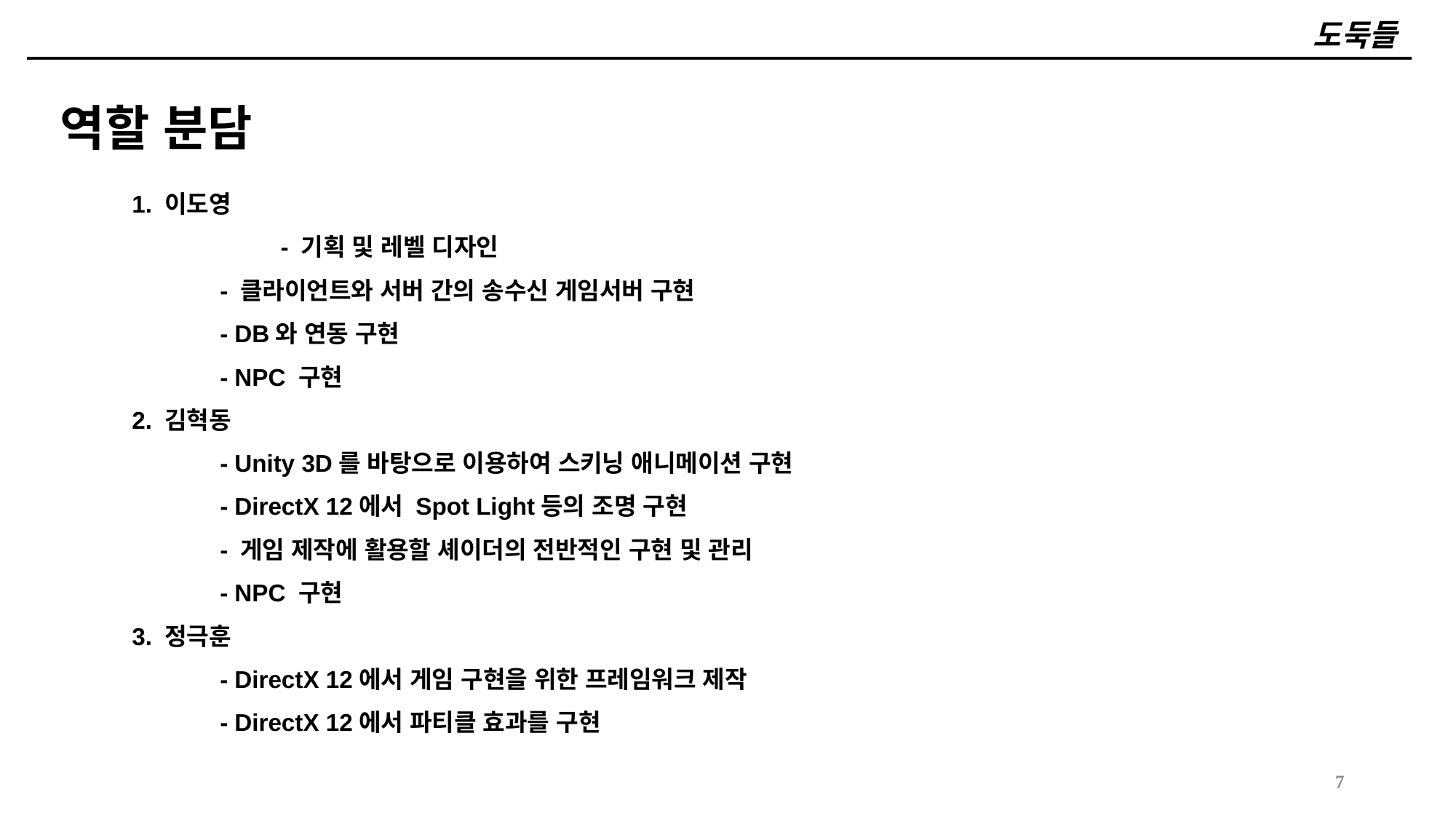

도둑들
역할 분담
1. 이도영
	- 기획 및 레벨 디자인
	- 클라이언트와 서버 간의 송수신 게임서버 구현
	- DB와 연동 구현
	- NPC 구현
2. 김혁동
	- Unity 3D를 바탕으로 이용하여 스키닝 애니메이션 구현
	- DirectX 12에서 Spot Light등의 조명 구현
	- 게임 제작에 활용할 셰이더의 전반적인 구현 및 관리
	- NPC 구현
3. 정극훈
	- DirectX 12에서 게임 구현을 위한 프레임워크 제작
	- DirectX 12에서 파티클 효과를 구현
7